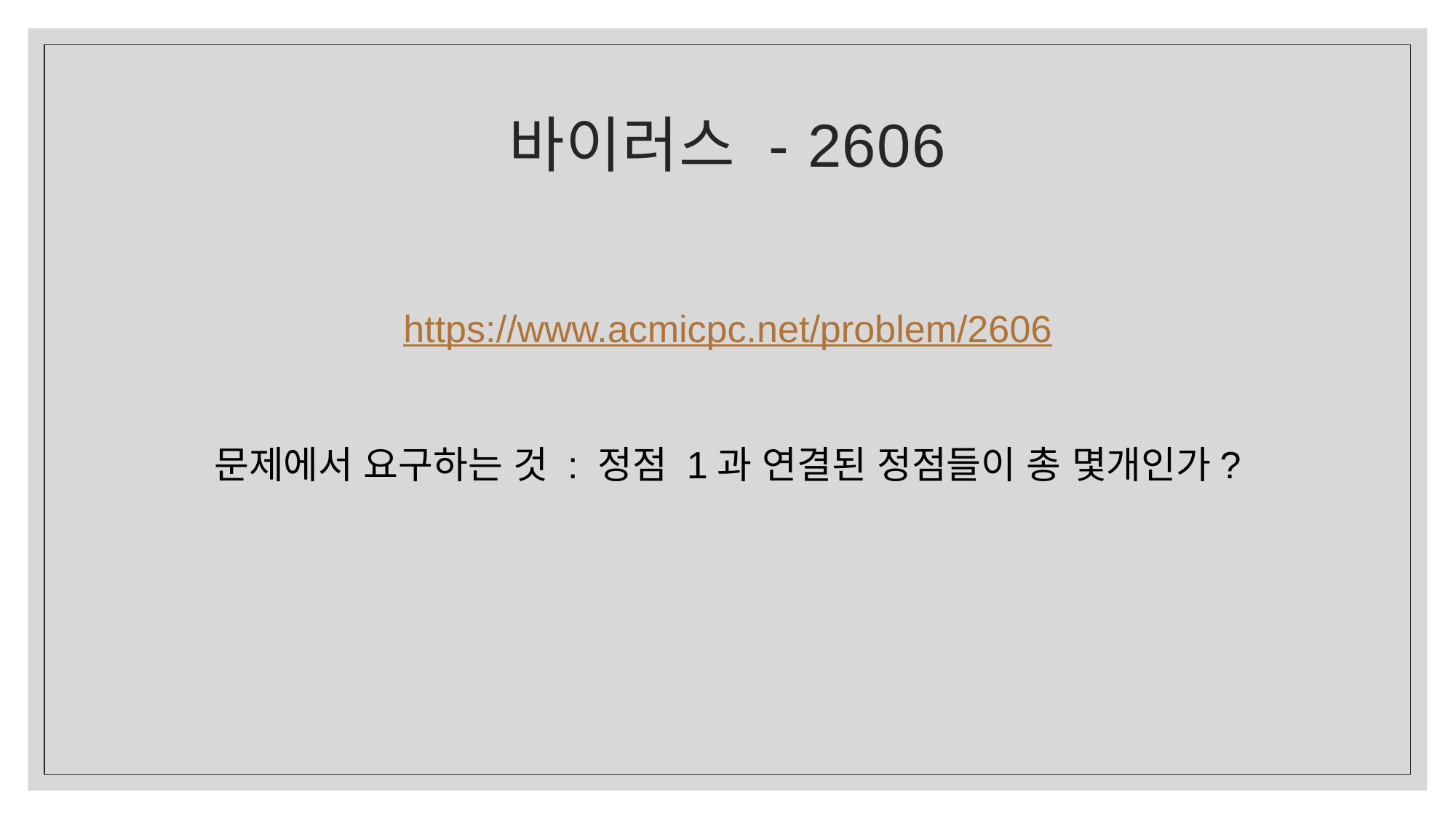

# 바이러스 - 2606

https://www.acmicpc.net/problem/2606

문제에서 요구하는 것 : 정점 1과 연결된 정점들이 총 몇개인가?